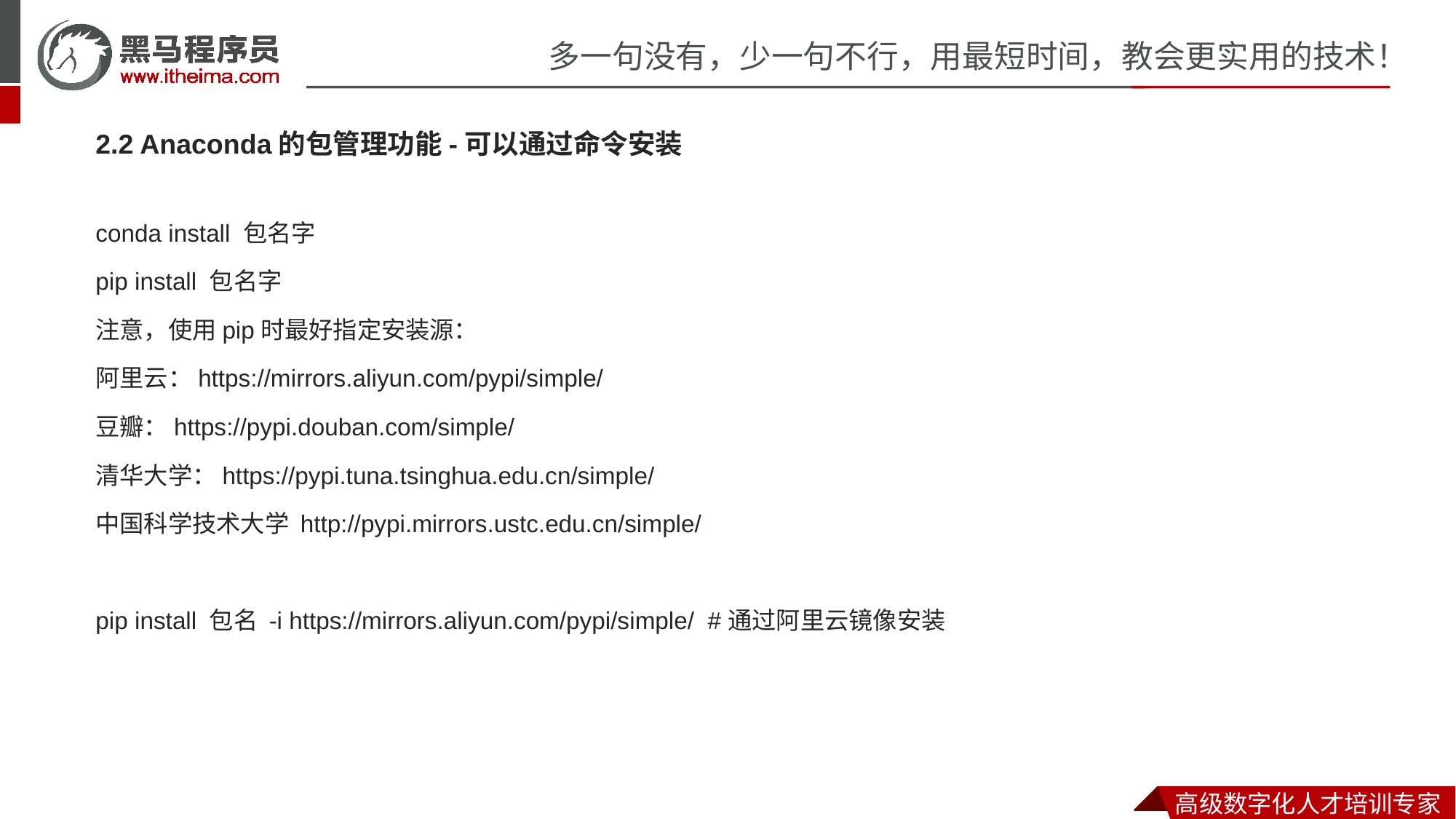

2.2 Anaconda的包管理功能-可以通过命令安装
conda install 包名字
pip install 包名字
注意，使用pip时最好指定安装源：
阿里云：https://mirrors.aliyun.com/pypi/simple/
豆瓣：https://pypi.douban.com/simple/
清华大学：https://pypi.tuna.tsinghua.edu.cn/simple/
中国科学技术大学 http://pypi.mirrors.ustc.edu.cn/simple/

pip install 包名 -i https://mirrors.aliyun.com/pypi/simple/  #通过阿里云镜像安装